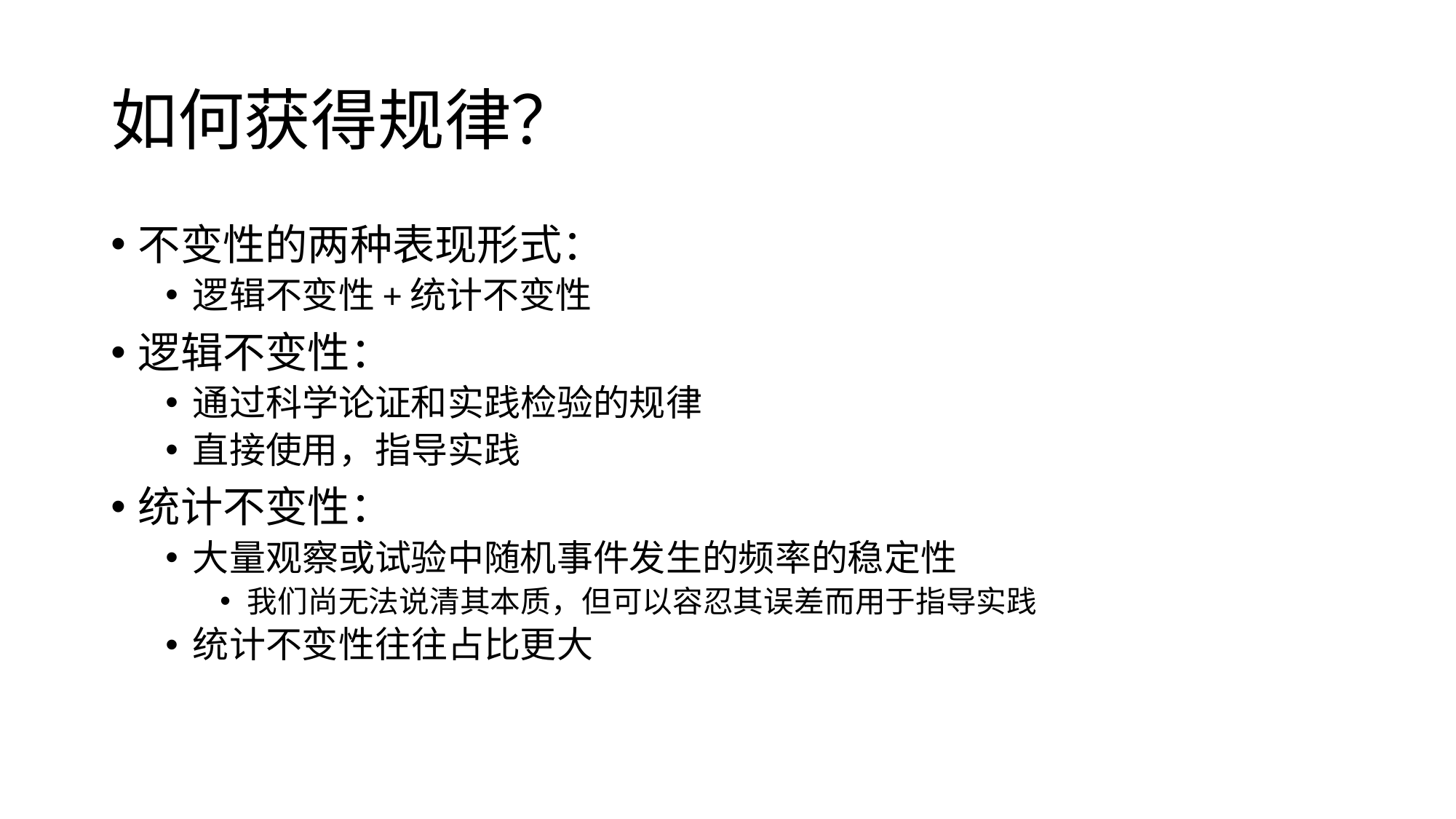

# 如何获得规律？
不变性的两种表现形式：
逻辑不变性+统计不变性
逻辑不变性：
通过科学论证和实践检验的规律
直接使用，指导实践
统计不变性：
大量观察或试验中随机事件发生的频率的稳定性
我们尚无法说清其本质，但可以容忍其误差而用于指导实践
统计不变性往往占比更大